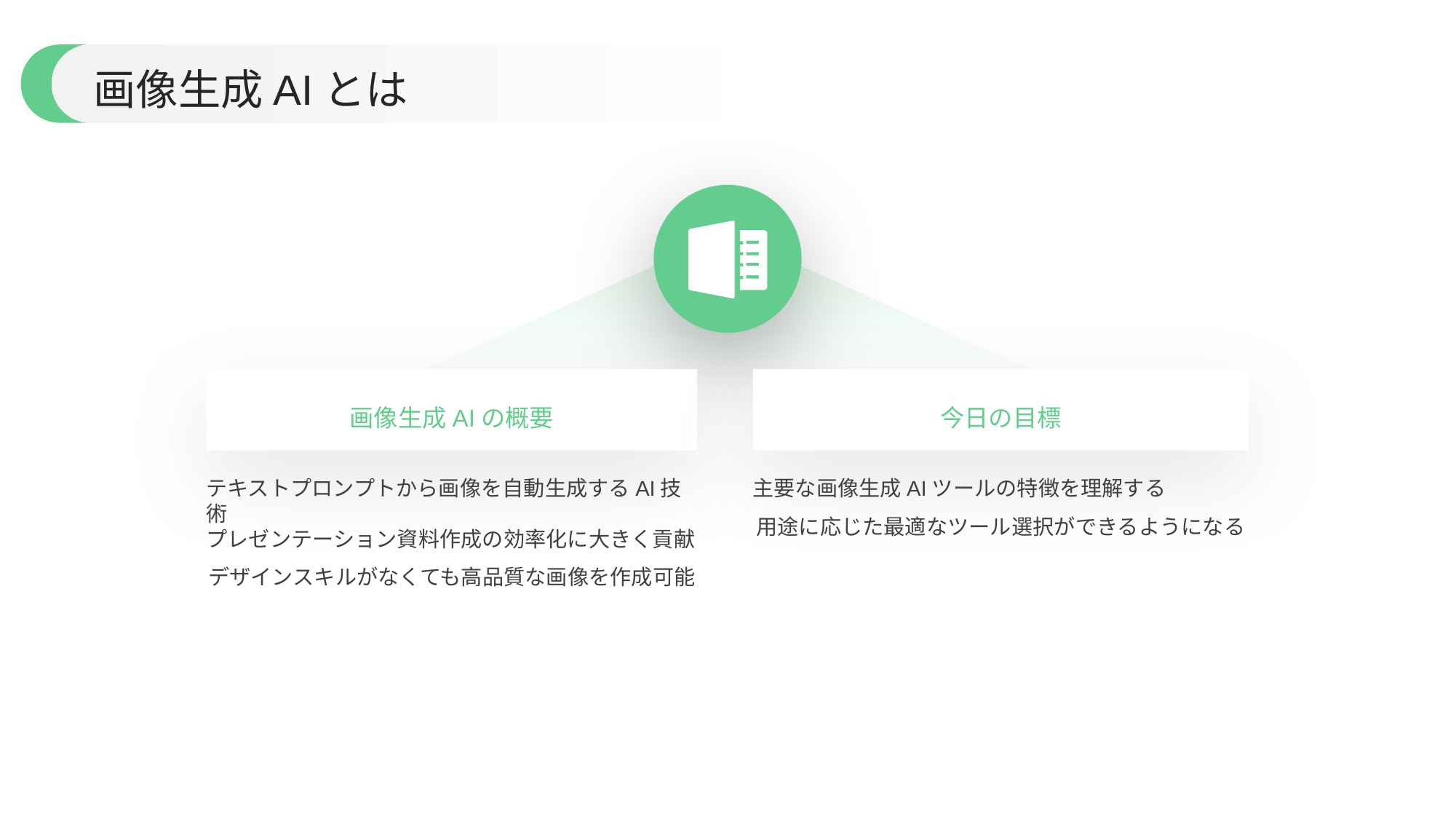

画像生成AIとは

画像生成AIの概要
今日の目標
テキストプロンプトから画像を自動生成するAI技術
プレゼンテーション資料作成の効率化に大きく貢献
デザインスキルがなくても高品質な画像を作成可能
主要な画像生成AIツールの特徴を理解する
用途に応じた最適なツール選択ができるようになる